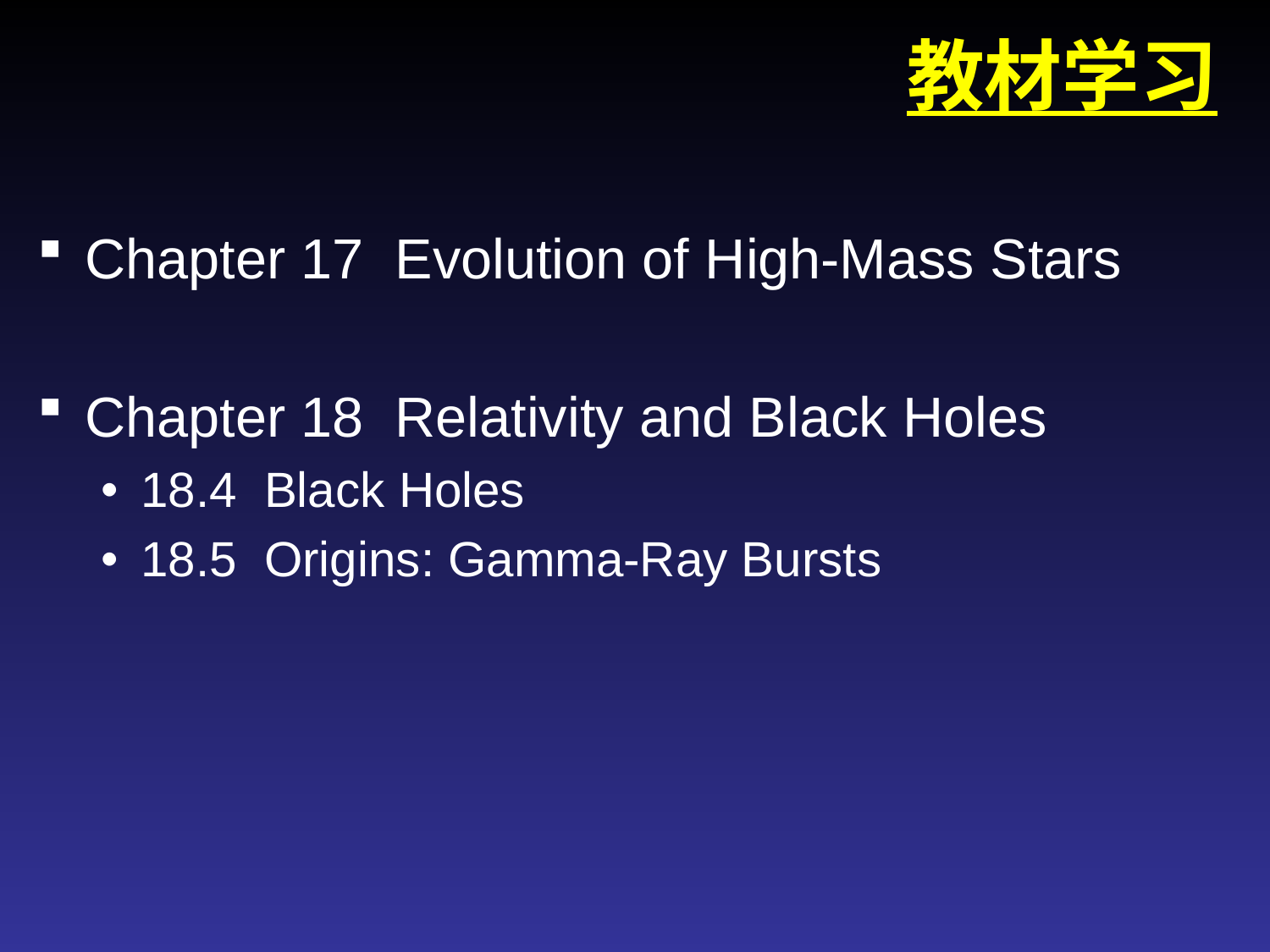

教材学习
Chapter 17  Evolution of High-Mass Stars

Chapter 18  Relativity and Black Holes
18.4  Black Holes
18.5  Origins: Gamma-Ray Bursts